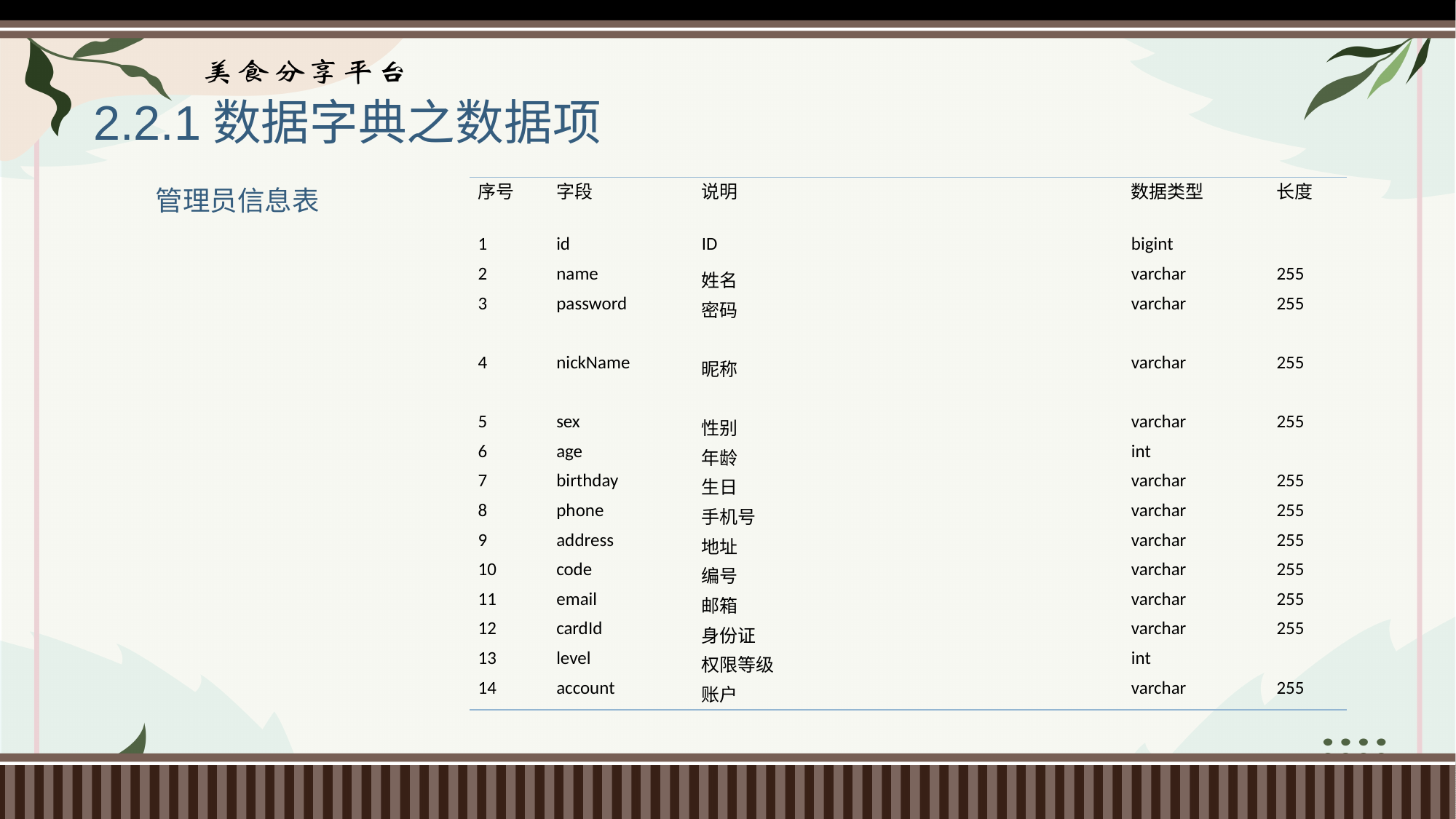

# 2.2.1数据字典之数据项
管理员信息表

| 序号 | 字段 | 说明 | 数据类型 | 长度 |
| --- | --- | --- | --- | --- |
| 1 | id | ID | bigint |  |
| 2 | name | 姓名 | varchar | 255 |
| 3 | password | 密码 | varchar | 255 |
| 4 | nickName | 昵称 | varchar | 255 |
| 5 | sex | 性别 | varchar | 255 |
| 6 | age | 年龄 | int |  |
| 7 | birthday | 生日 | varchar | 255 |
| 8 | phone | 手机号 | varchar | 255 |
| 9 | address | 地址 | varchar | 255 |
| 10 | code | 编号 | varchar | 255 |
| 11 | email | 邮箱 | varchar | 255 |
| 12 | cardId | 身份证 | varchar | 255 |
| 13 | level | 权限等级 | int |  |
| 14 | account | 账户 | varchar | 255 |